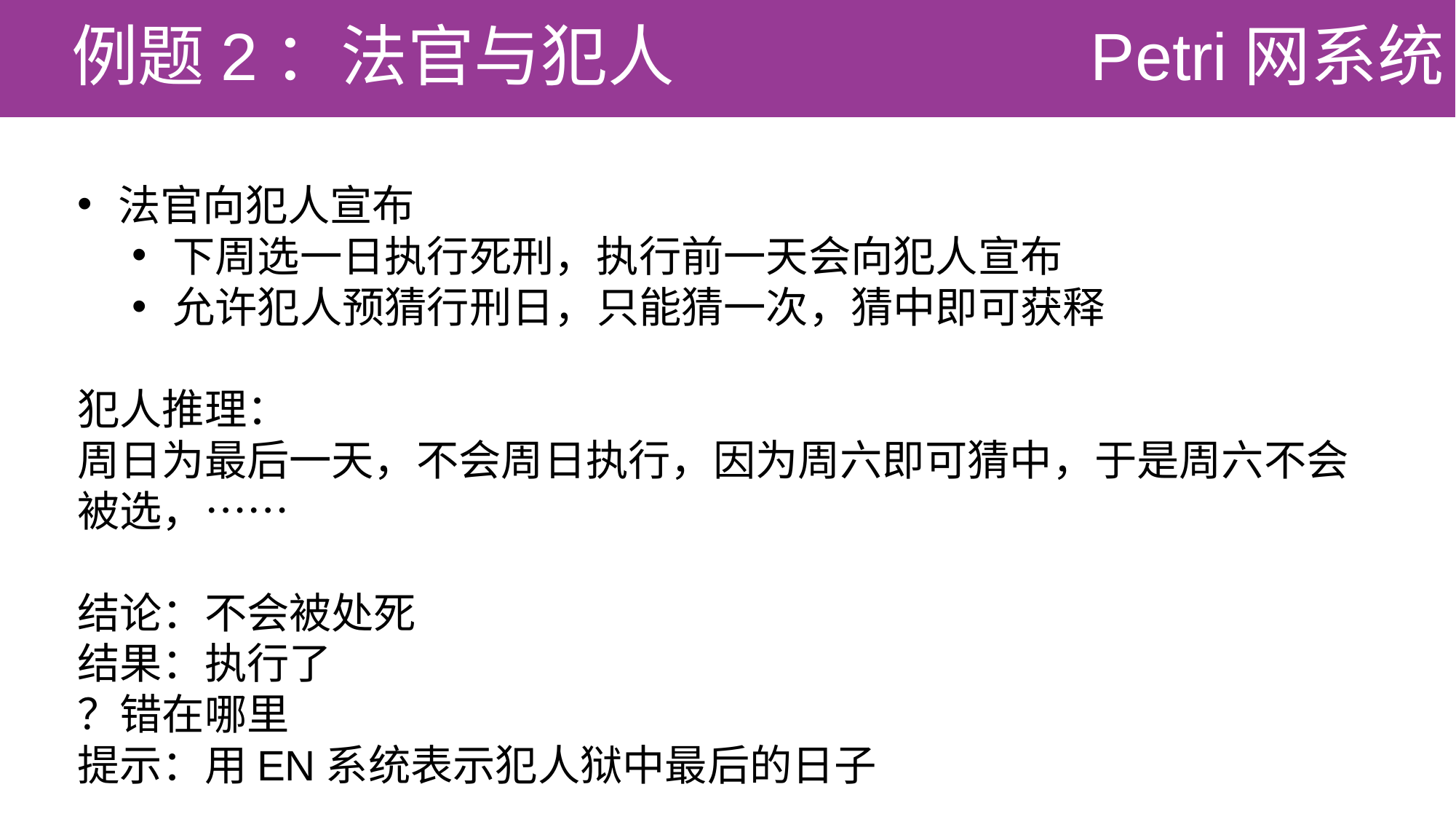

例题2：法官与犯人
# Petri网系统
法官向犯人宣布
下周选一日执行死刑，执行前一天会向犯人宣布
允许犯人预猜行刑日，只能猜一次，猜中即可获释

犯人推理：
周日为最后一天，不会周日执行，因为周六即可猜中，于是周六不会被选，……

结论：不会被处死
结果：执行了
？错在哪里
提示：用EN系统表示犯人狱中最后的日子